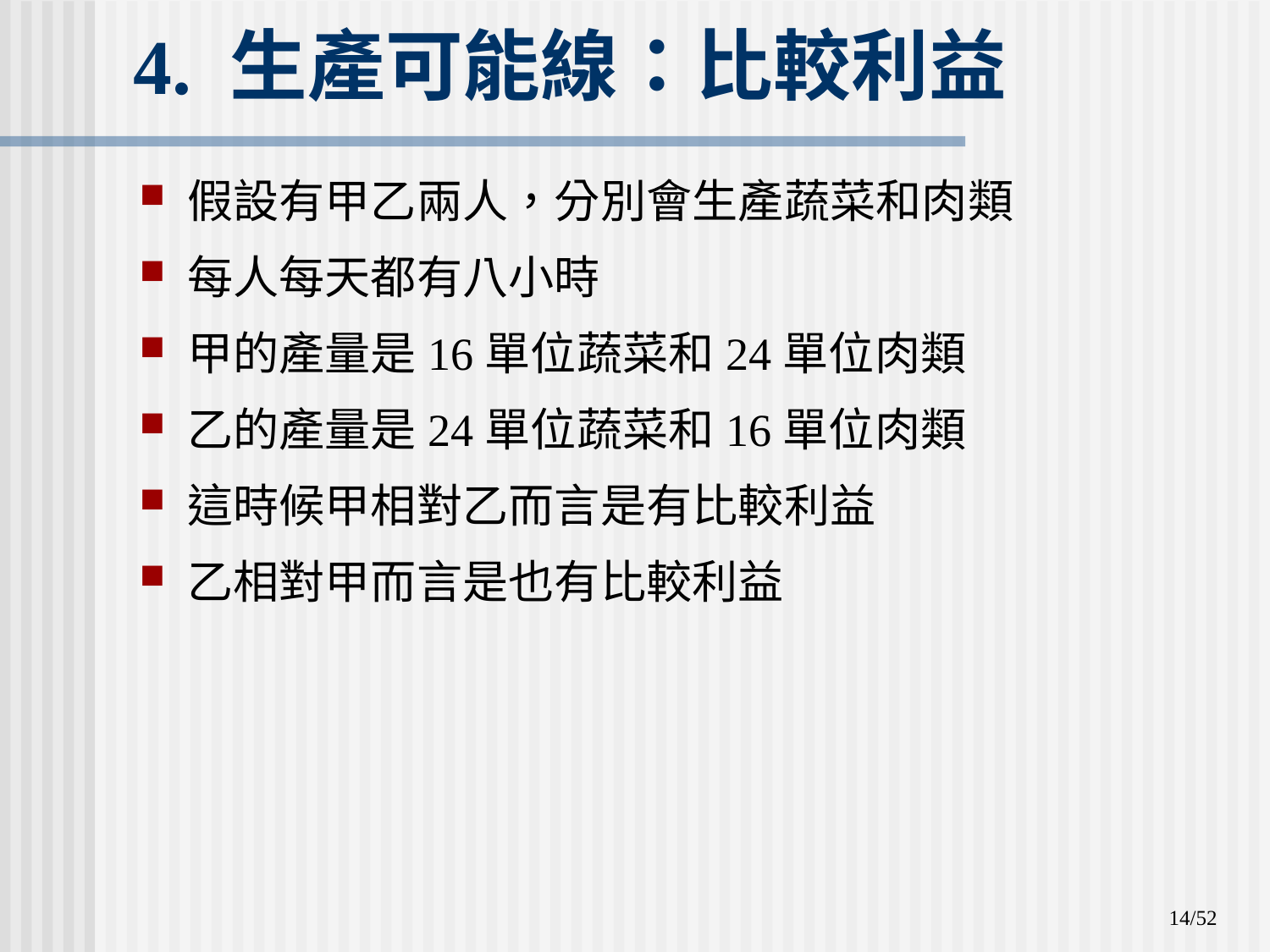

# 4. 生產可能線：比較利益
假設有甲乙兩人，分別會生產蔬菜和肉類
每人每天都有八小時
甲的產量是16單位蔬菜和24單位肉類
乙的產量是24單位蔬菜和16單位肉類
這時候甲相對乙而言是有比較利益
乙相對甲而言是也有比較利益